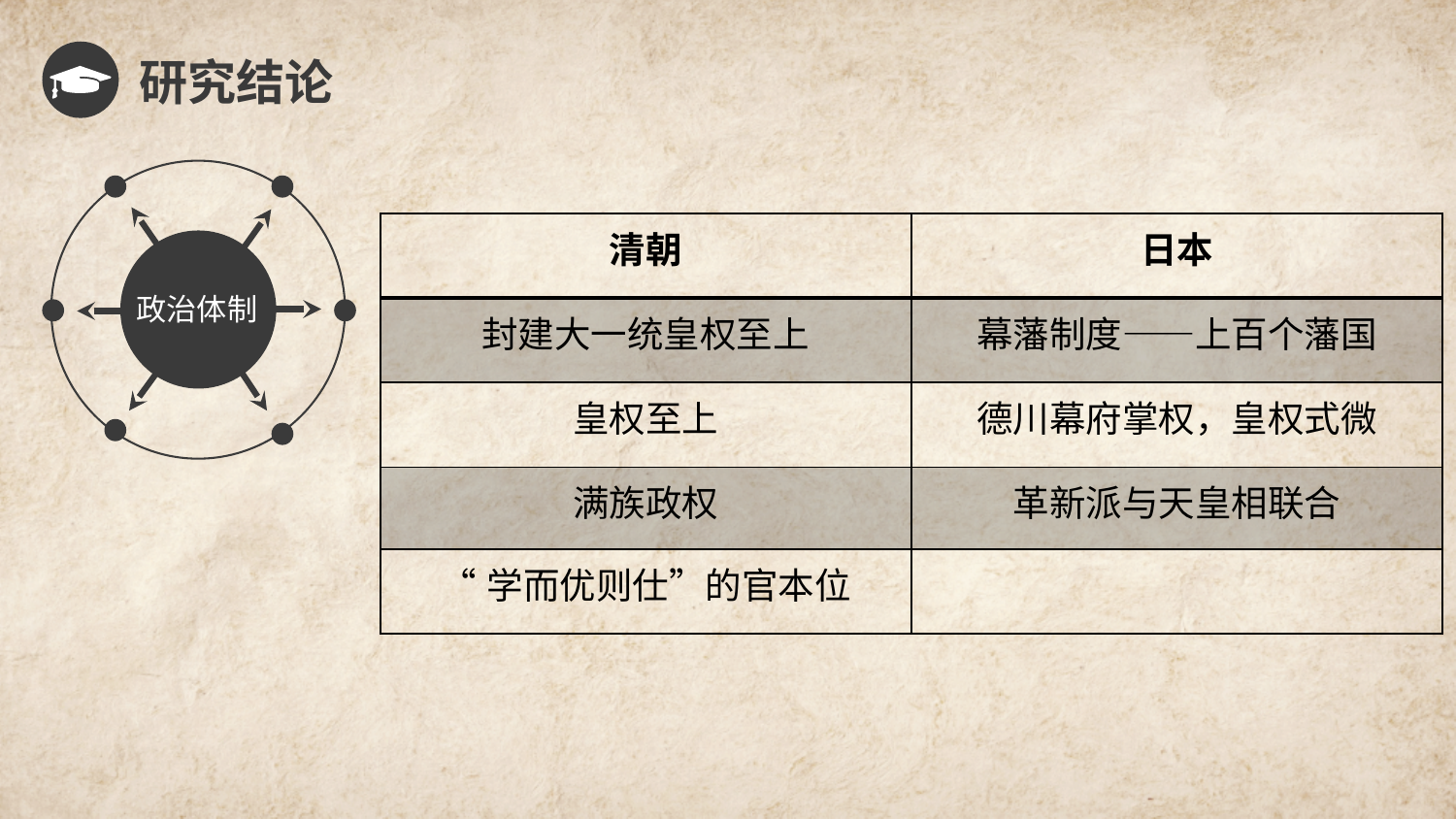

研究结论

| 清朝 | 日本 |
| --- | --- |
| 封建大一统皇权至上 | 幕藩制度——上百个藩国 |
| 皇权至上 | 德川幕府掌权，皇权式微 |
| 满族政权 | 革新派与天皇相联合 |
| “学而优则仕”的官本位 |  |

政治体制